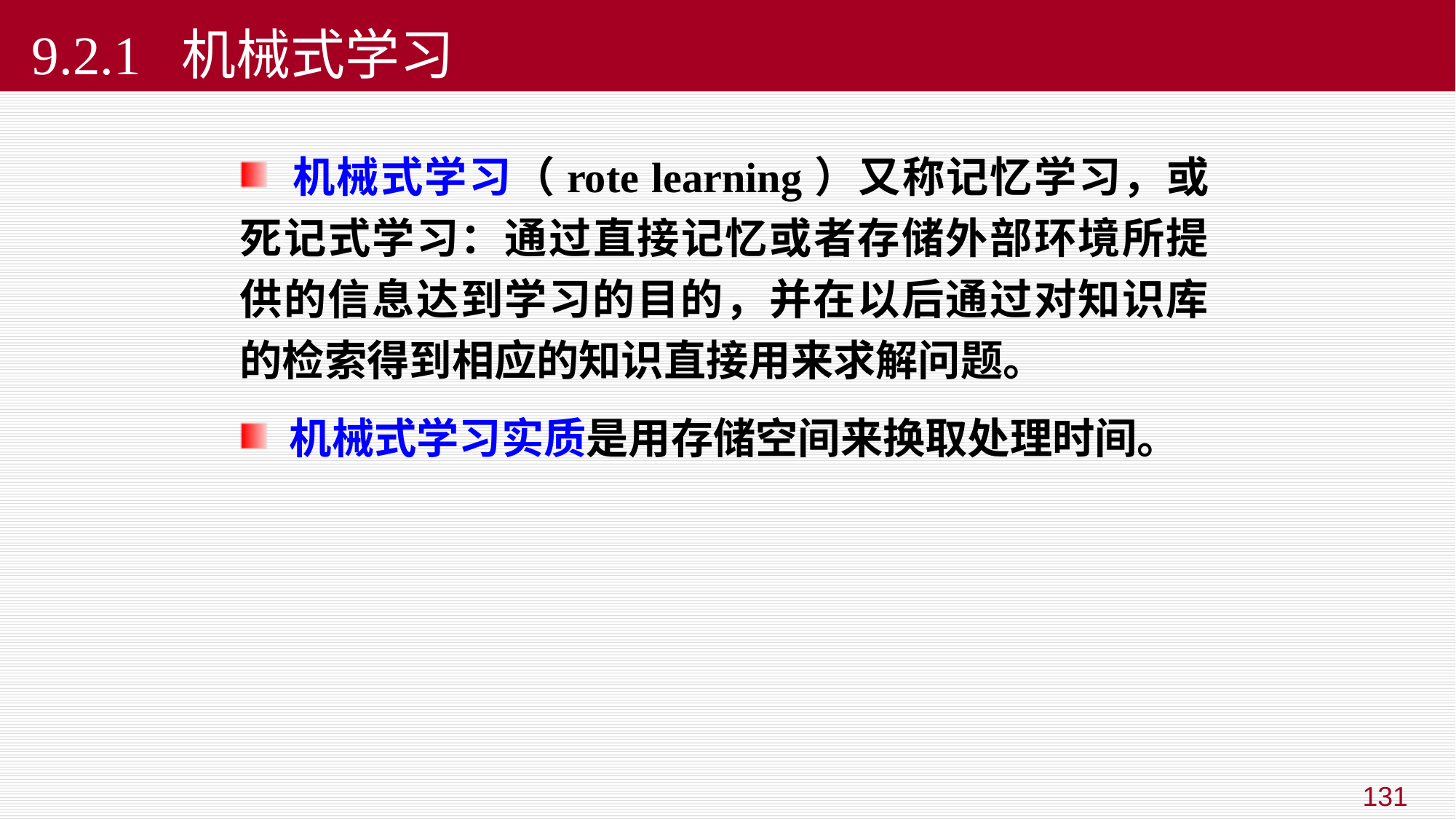

# 9.2.1  机械式学习
 机械式学习（rote learning）又称记忆学习，或死记式学习：通过直接记忆或者存储外部环境所提供的信息达到学习的目的，并在以后通过对知识库的检索得到相应的知识直接用来求解问题。
 机械式学习实质是用存储空间来换取处理时间。
131